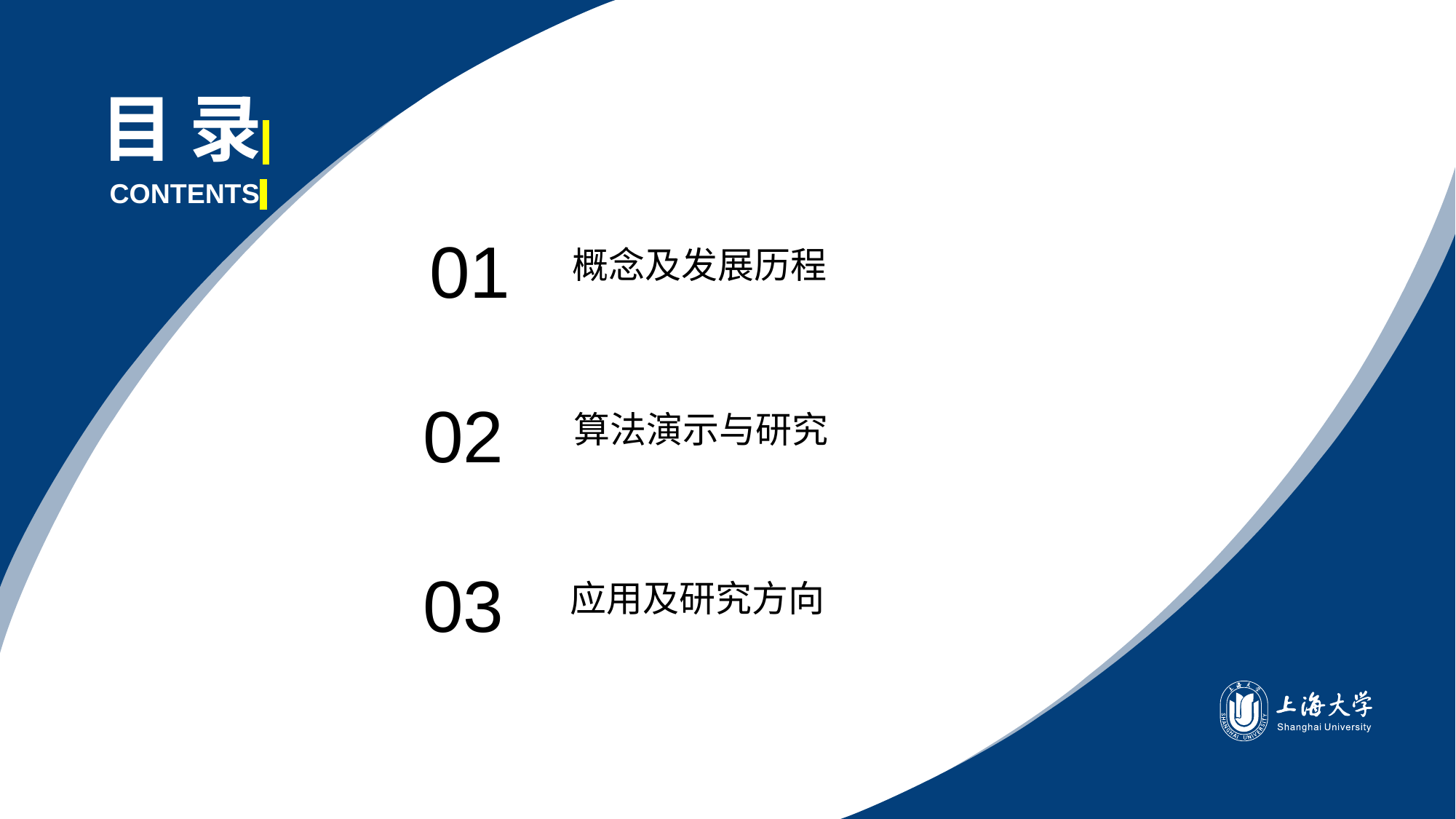

目 录
CONTENTS

01
概念及发展历程
02
算法演示与研究
03
应用及研究方向